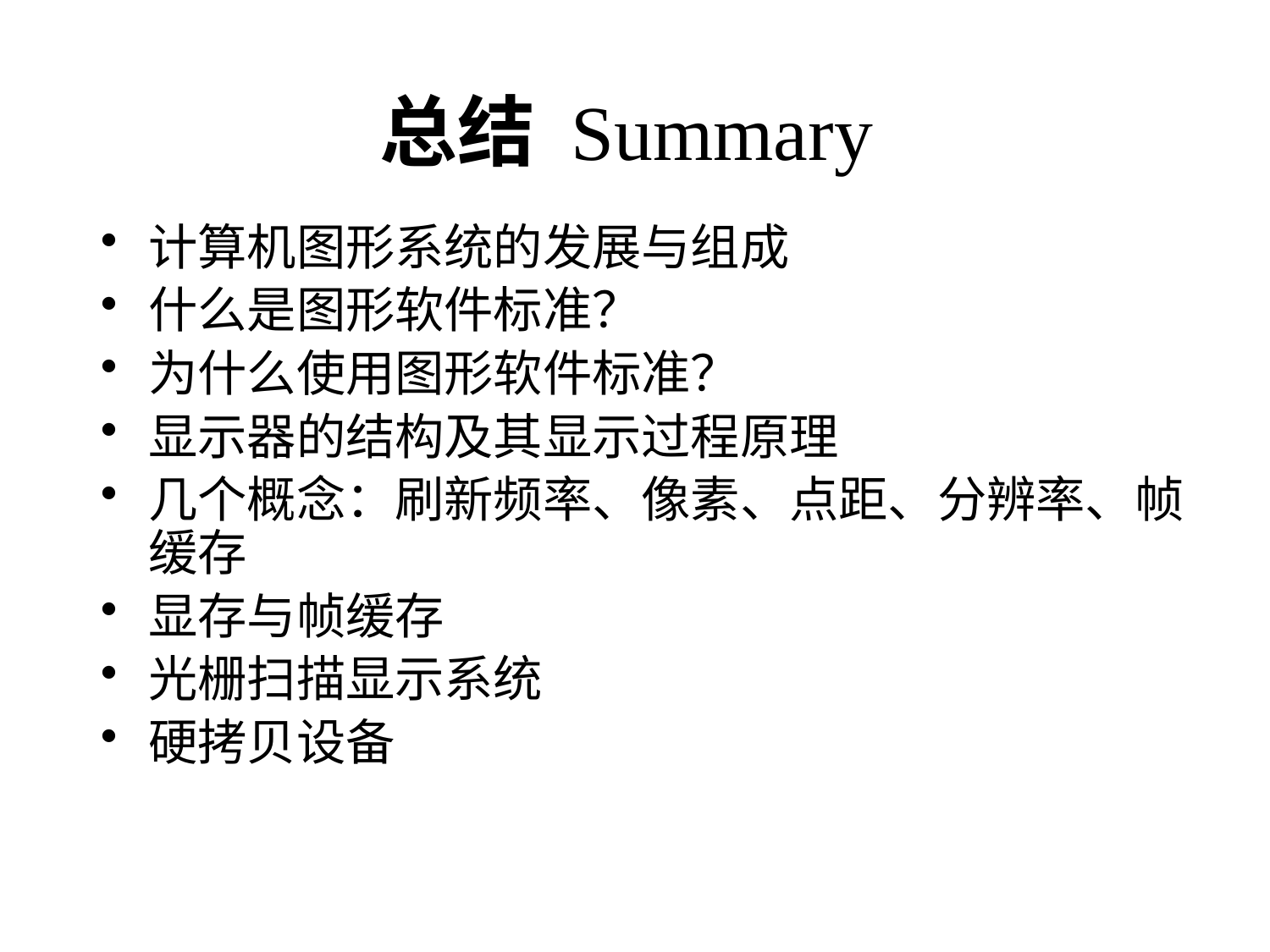

# 总结 Summary
计算机图形系统的发展与组成
什么是图形软件标准？
为什么使用图形软件标准？
显示器的结构及其显示过程原理
几个概念：刷新频率、像素、点距、分辨率、帧缓存
显存与帧缓存
光栅扫描显示系统
硬拷贝设备